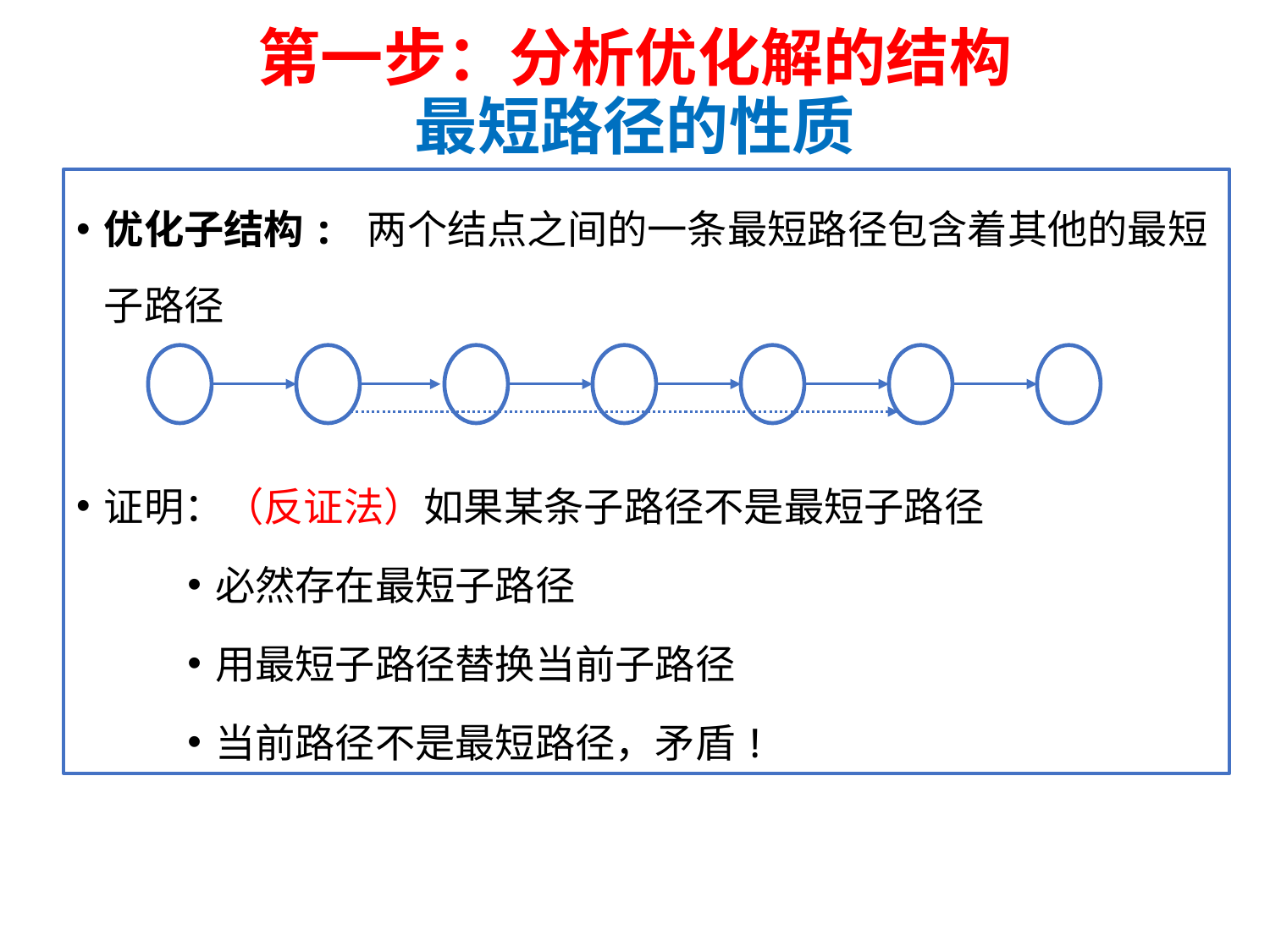

# 第一步：分析优化解的结构 最短路径的性质
优化子结构: 两个结点之间的一条最短路径包含着其他的最短子路径

证明：（反证法）如果某条子路径不是最短子路径
必然存在最短子路径
用最短子路径替换当前子路径
当前路径不是最短路径，矛盾!